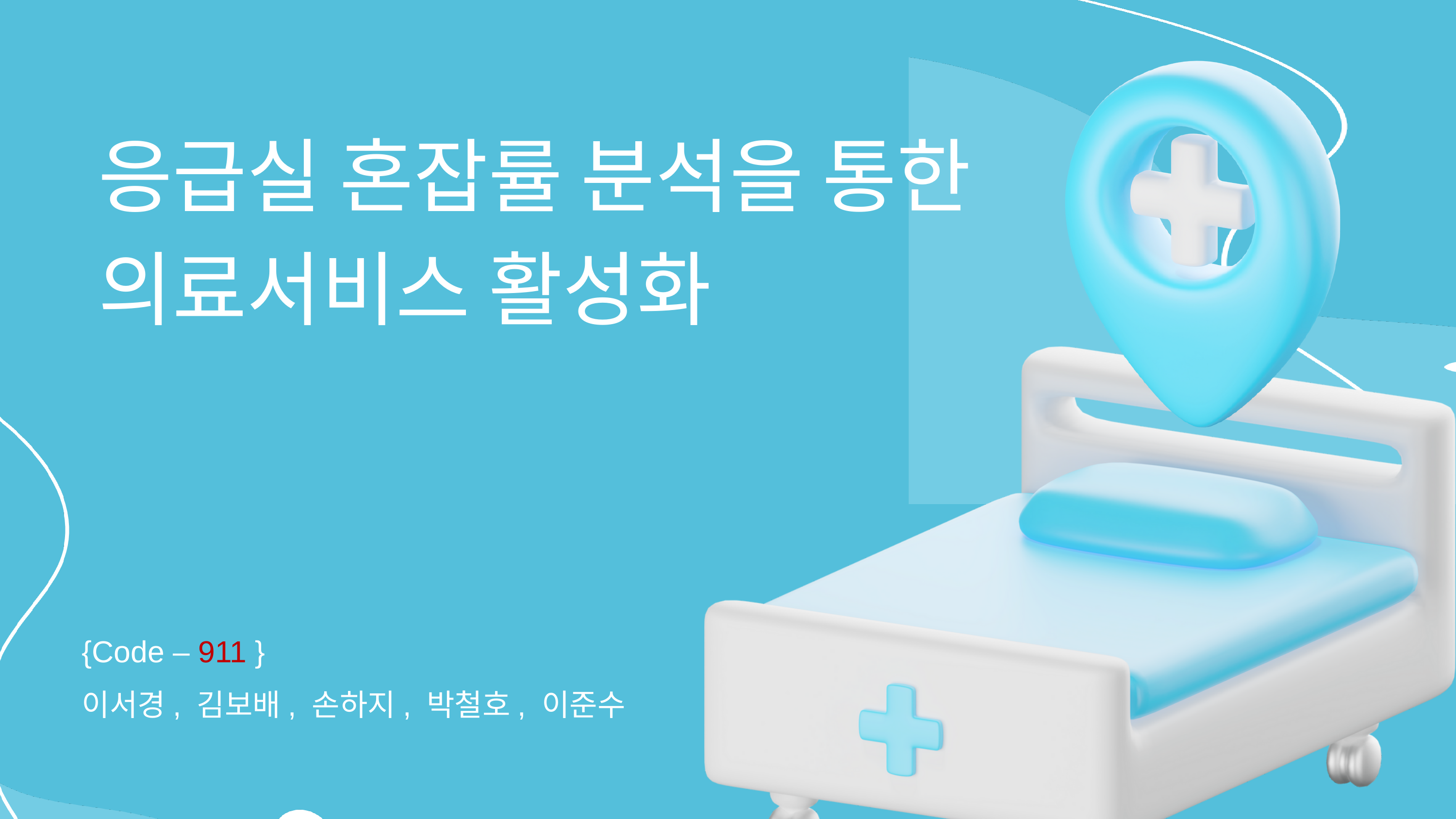

응급실 혼잡률 분석을 통한
의료서비스 활성화

{Code – 911 }
이서경, 김보배, 손하지, 박철호, 이준수